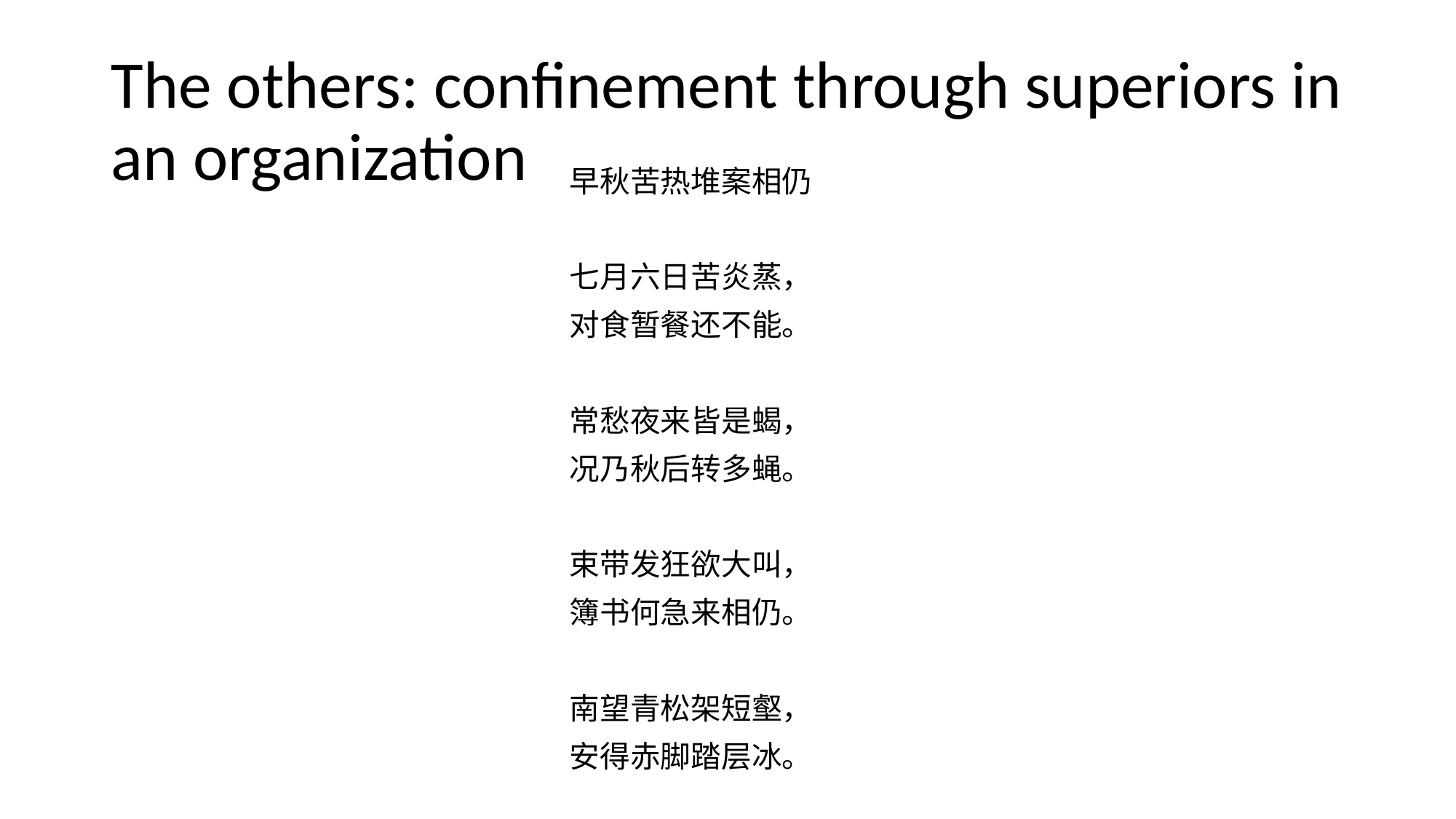

# The others: confinement through superiors in an organization
早秋苦热堆案相仍

七月六日苦炎蒸，
对食暂餐还不能。

常愁夜来皆是蝎，
况乃秋后转多蝇。

束带发狂欲大叫，
簿书何急来相仍。

南望青松架短壑，
安得赤脚踏层冰。